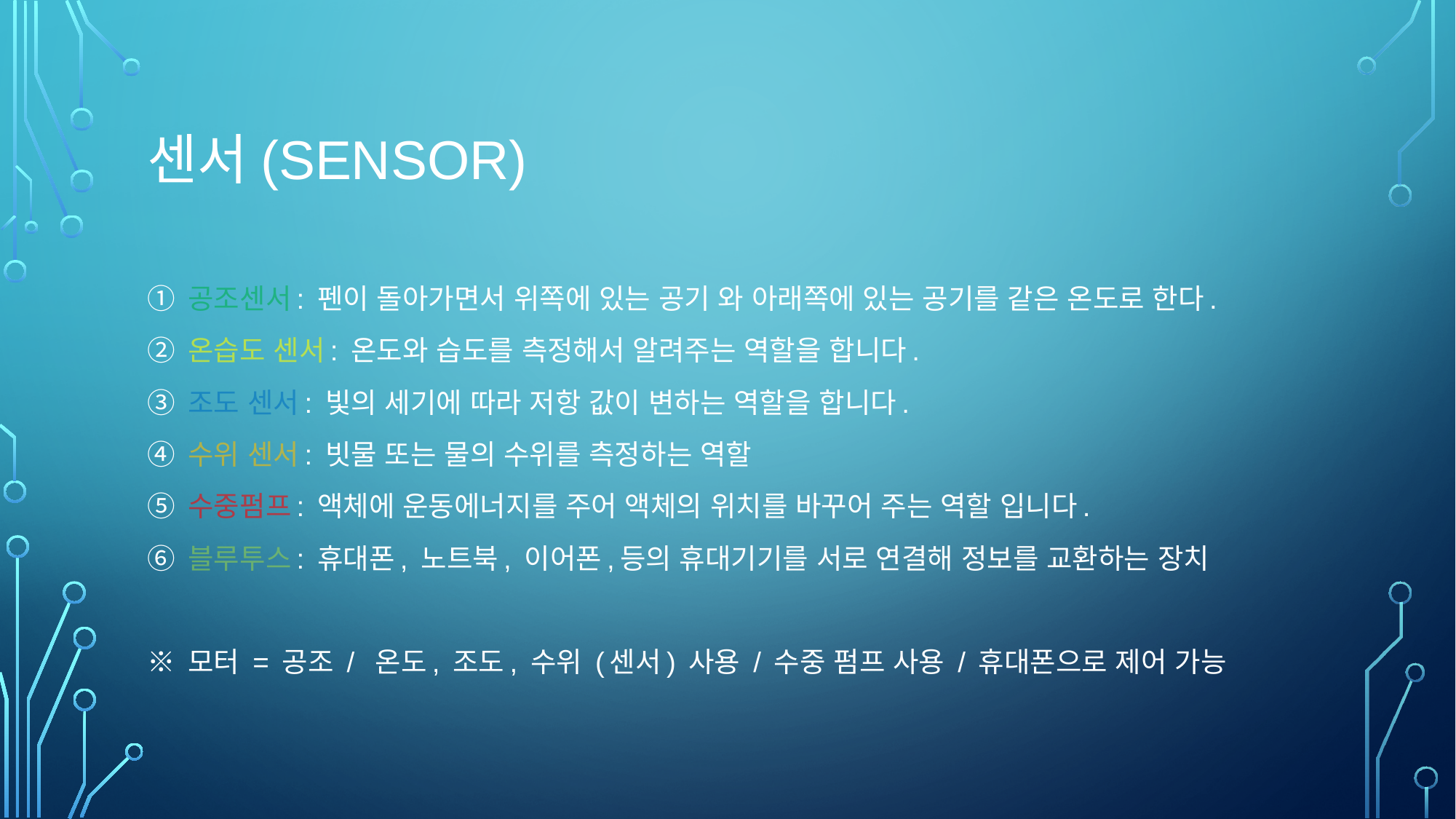

# 센서(Sensor)
① 공조센서: 펜이 돌아가면서 위쪽에 있는 공기 와 아래쪽에 있는 공기를 같은 온도로 한다.
② 온습도 센서: 온도와 습도를 측정해서 알려주는 역할을 합니다.
③ 조도 센서: 빛의 세기에 따라 저항 값이 변하는 역할을 합니다.
④ 수위 센서: 빗물 또는 물의 수위를 측정하는 역할
⑤ 수중펌프: 액체에 운동에너지를 주어 액체의 위치를 바꾸어 주는 역할 입니다.
⑥ 블루투스: 휴대폰, 노트북, 이어폰,등의 휴대기기를 서로 연결해 정보를 교환하는 장치

※ 모터 = 공조 /  온도, 조도, 수위 (센서) 사용 / 수중 펌프 사용 / 휴대폰으로 제어 가능